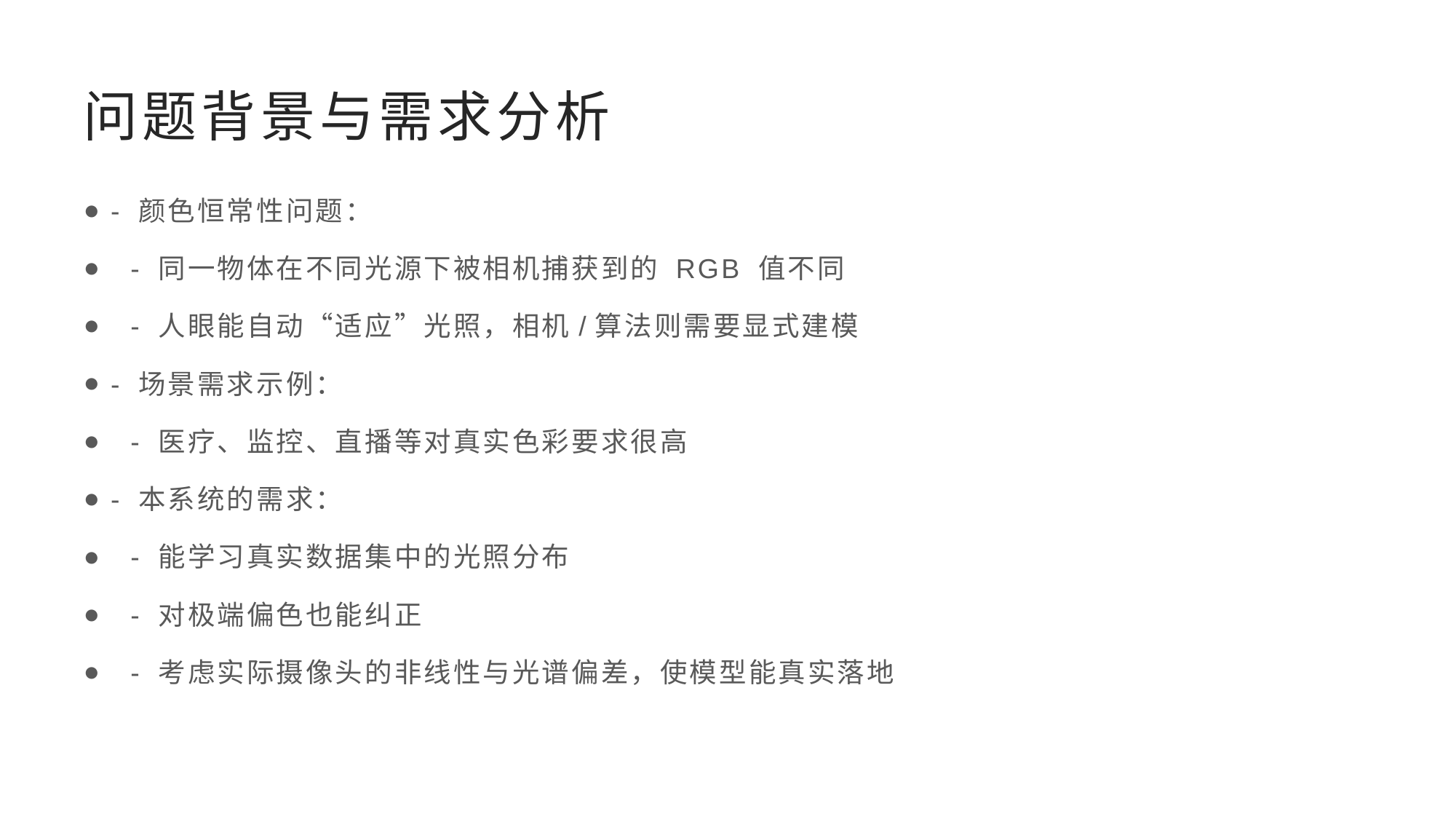

# 问题背景与需求分析
- 颜色恒常性问题：
  - 同一物体在不同光源下被相机捕获到的 RGB 值不同
  - 人眼能自动“适应”光照，相机/算法则需要显式建模
- 场景需求示例：
  - 医疗、监控、直播等对真实色彩要求很高
- 本系统的需求：
  - 能学习真实数据集中的光照分布
  - 对极端偏色也能纠正
  - 考虑实际摄像头的非线性与光谱偏差，使模型能真实落地